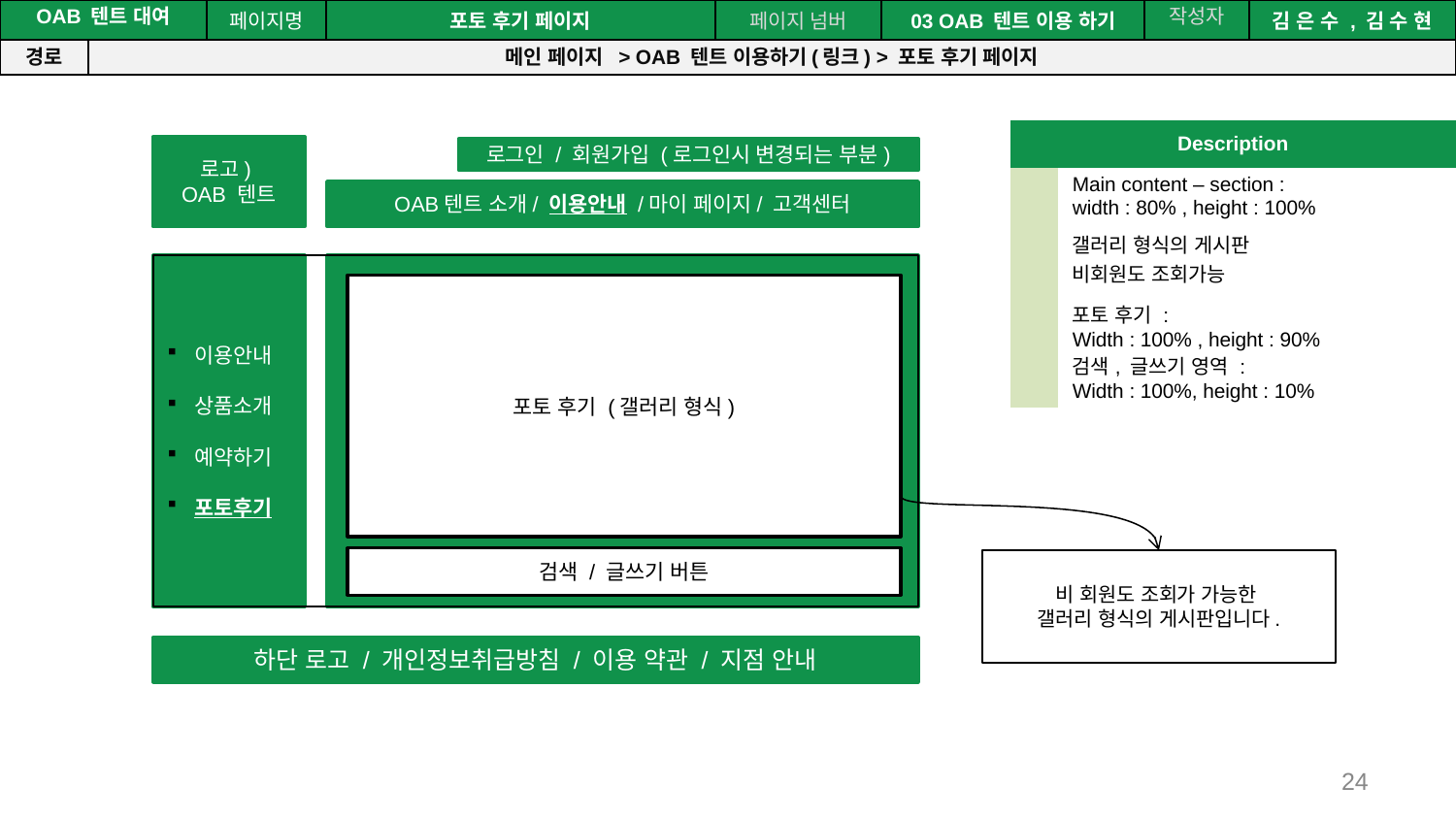

공간(오피스) 대여 시스템
| OAB 텐트 대여 |  | 페이지명 | 포토 후기 페이지 | 페이지 넘버 | 03 OAB 텐트 이용 하기 | 작성자 | 김 은 수 , 김 수 현 |
| --- | --- | --- | --- | --- | --- | --- | --- |
| 경로 | 메인 페이지 > OAB 텐트 이용하기(링크) > 포토 후기 페이지 |  |  |  |  |  |  |
| Description |  |
| --- | --- |
|  | Main content – section : width : 80% , height : 100% |
|  | 갤러리 형식의 게시판 비회원도 조회가능 |
|  | 포토 후기 : Width : 100% , height : 90% 검색, 글쓰기 영역 : Width : 100%, height : 10% |
로고)
OAB 텐트
로그인 / 회원가입 (로그인시 변경되는 부분)
OAB텐트 소개/ 이용안내 /마이 페이지/ 고객센터

이용안내
상품소개
예약하기
포토후기

포토 후기 (갤러리 형식)
검색 / 글쓰기 버튼
하단 로고 / 개인정보취급방침 / 이용 약관 / 지점 안내
비 회원도 조회가 가능한
갤러리 형식의 게시판입니다.
24